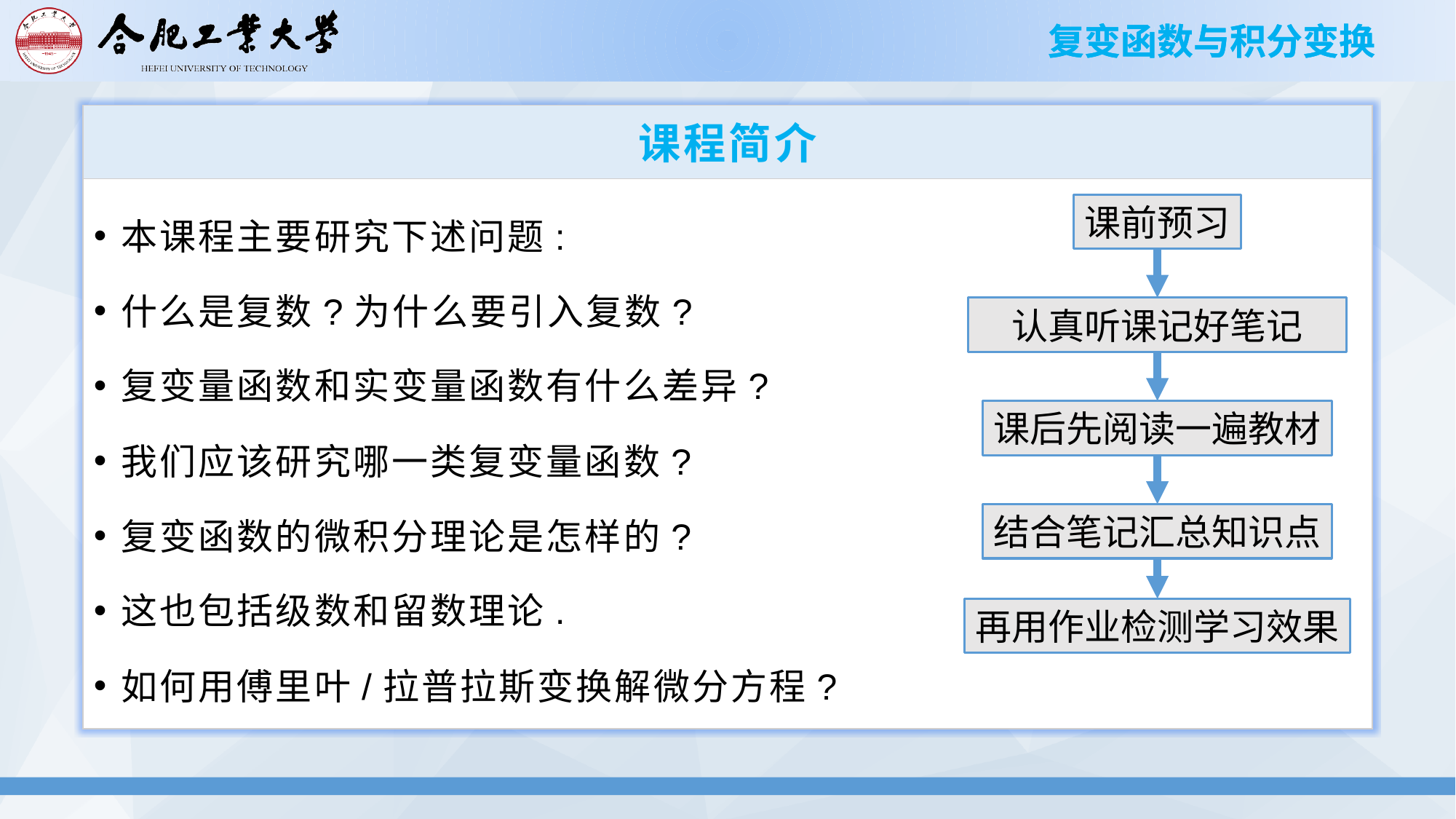

# 课程简介
本课程主要研究下述问题:
什么是复数?为什么要引入复数?
复变量函数和实变量函数有什么差异?
我们应该研究哪一类复变量函数?
复变函数的微积分理论是怎样的?
这也包括级数和留数理论.
如何用傅里叶/拉普拉斯变换解微分方程?
课前预习
认真听课记好笔记
课后先阅读一遍教材
结合笔记汇总知识点
再用作业检测学习效果